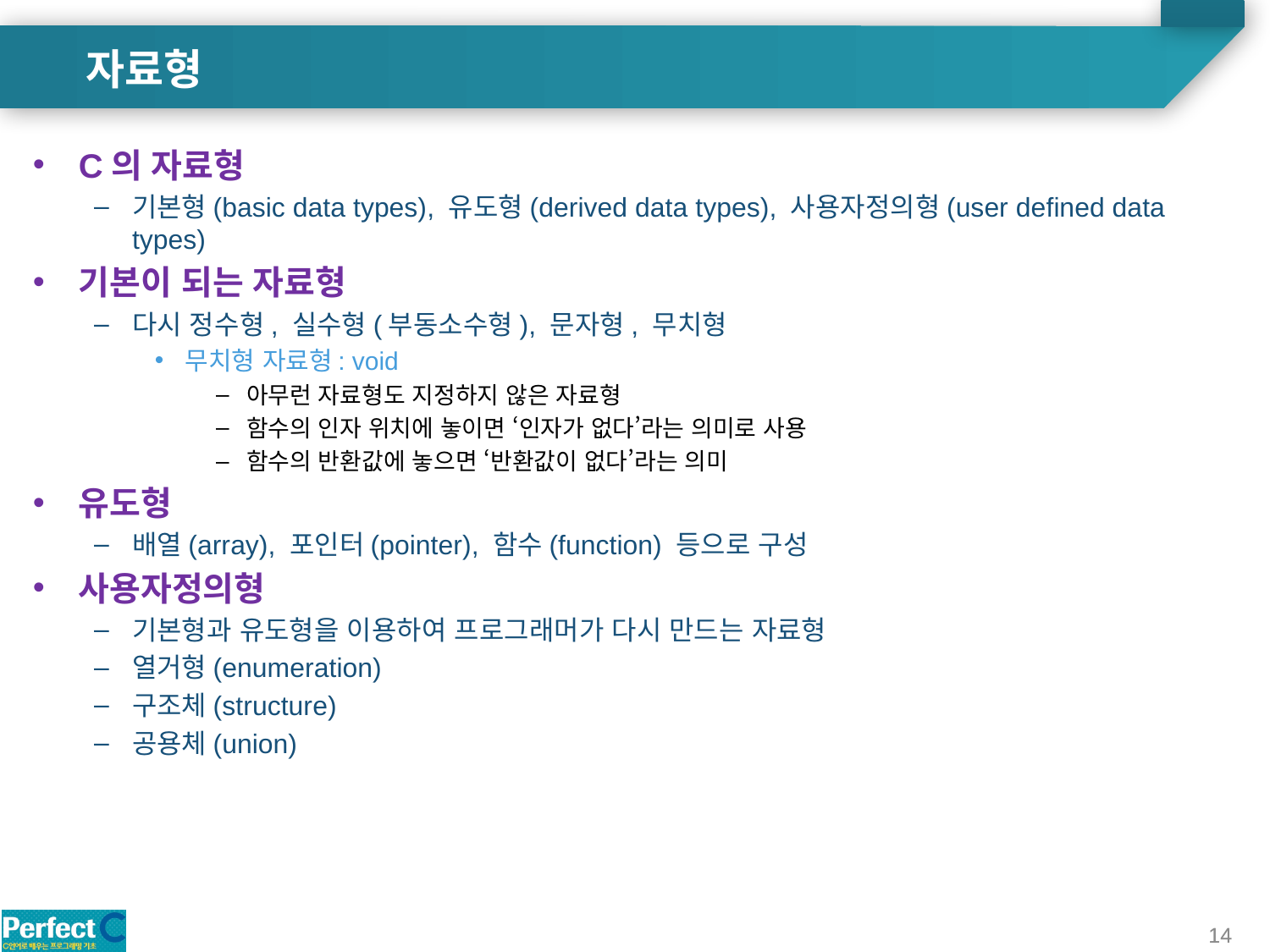

자료형
C의 자료형
기본형(basic data types), 유도형(derived data types), 사용자정의형(user defined data types)
기본이 되는 자료형
다시 정수형, 실수형(부동소수형), 문자형, 무치형
무치형 자료형: void
아무런 자료형도 지정하지 않은 자료형
함수의 인자 위치에 놓이면 ‘인자가 없다’라는 의미로 사용
함수의 반환값에 놓으면 ‘반환값이 없다’라는 의미
유도형
배열(array), 포인터(pointer), 함수(function) 등으로 구성
사용자정의형
기본형과 유도형을 이용하여 프로그래머가 다시 만드는 자료형
열거형(enumeration)
구조체(structure)
공용체(union)
14